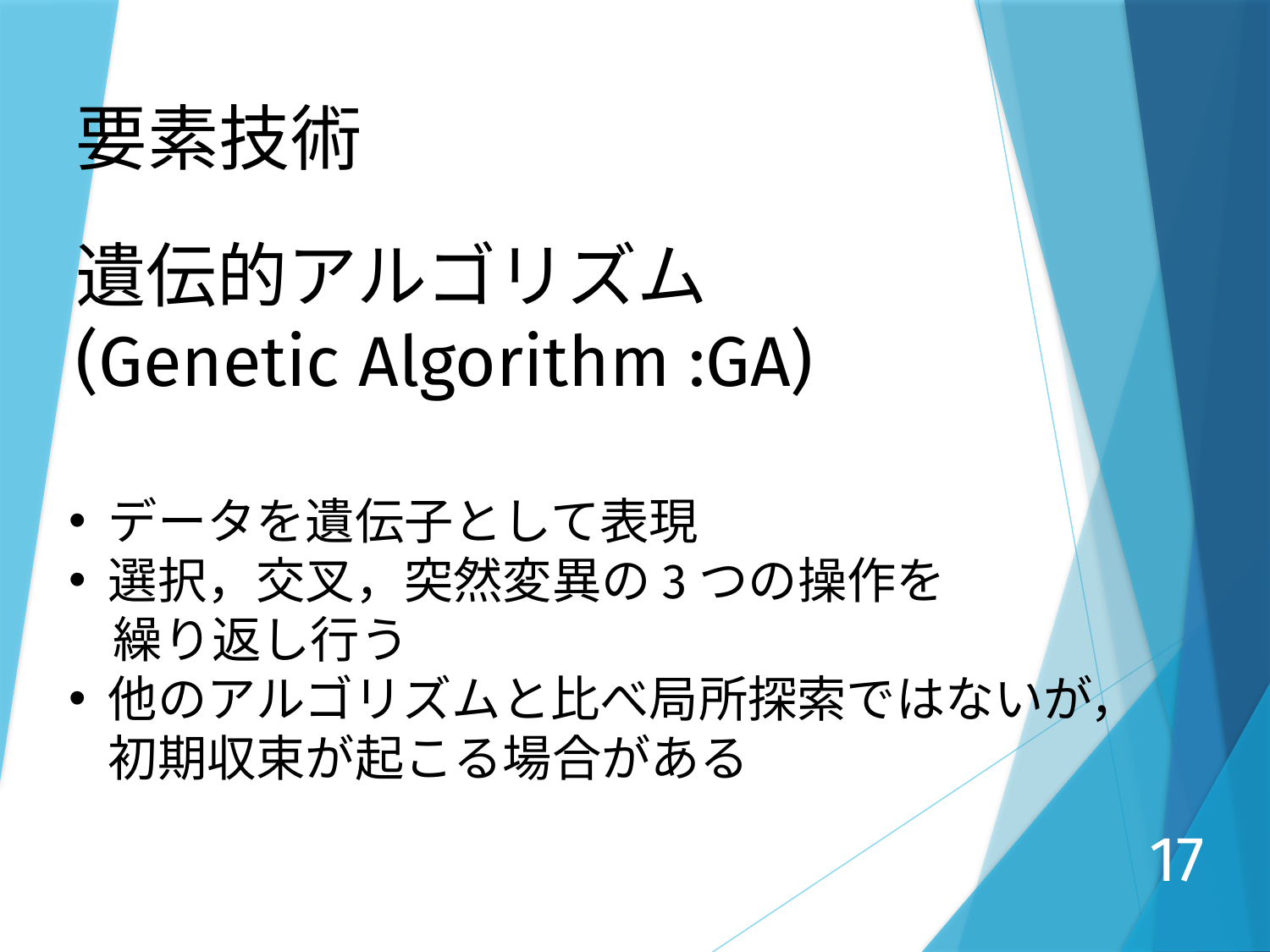

要素技術
遺伝的アルゴリズム
(Genetic Algorithm :GA)

データを遺伝子として表現
選択，交叉，突然変異の3つの操作を
   繰り返し行う
他のアルゴリズムと比べ局所探索ではないが，初期収束が起こる場合がある

17